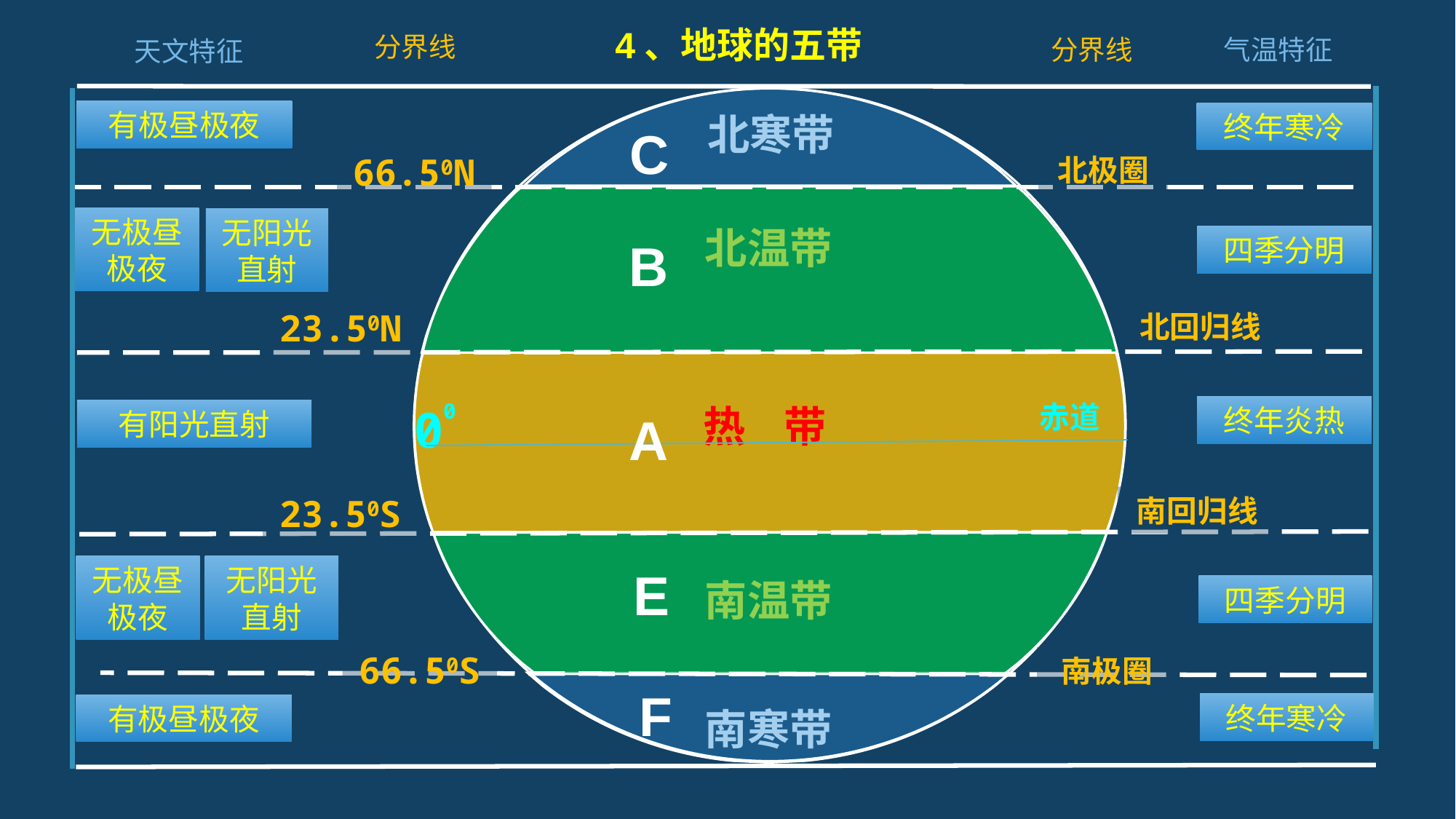

4、地球的五带
分界线
分界线
气温特征
天文特征

有极昼极夜
无极昼极夜
无阳光
直射
有阳光直射
无极昼极夜
无阳光
直射
有极昼极夜
北寒带
北温带
热    带
南温带
南寒带
终年寒冷
四季分明
终年炎热
四季分明
终年寒冷
C
66.50N
北极圈
23.50N
北回归线
23.50S
南回归线
66.50S
南极圈

B

00
赤道
A

E

F